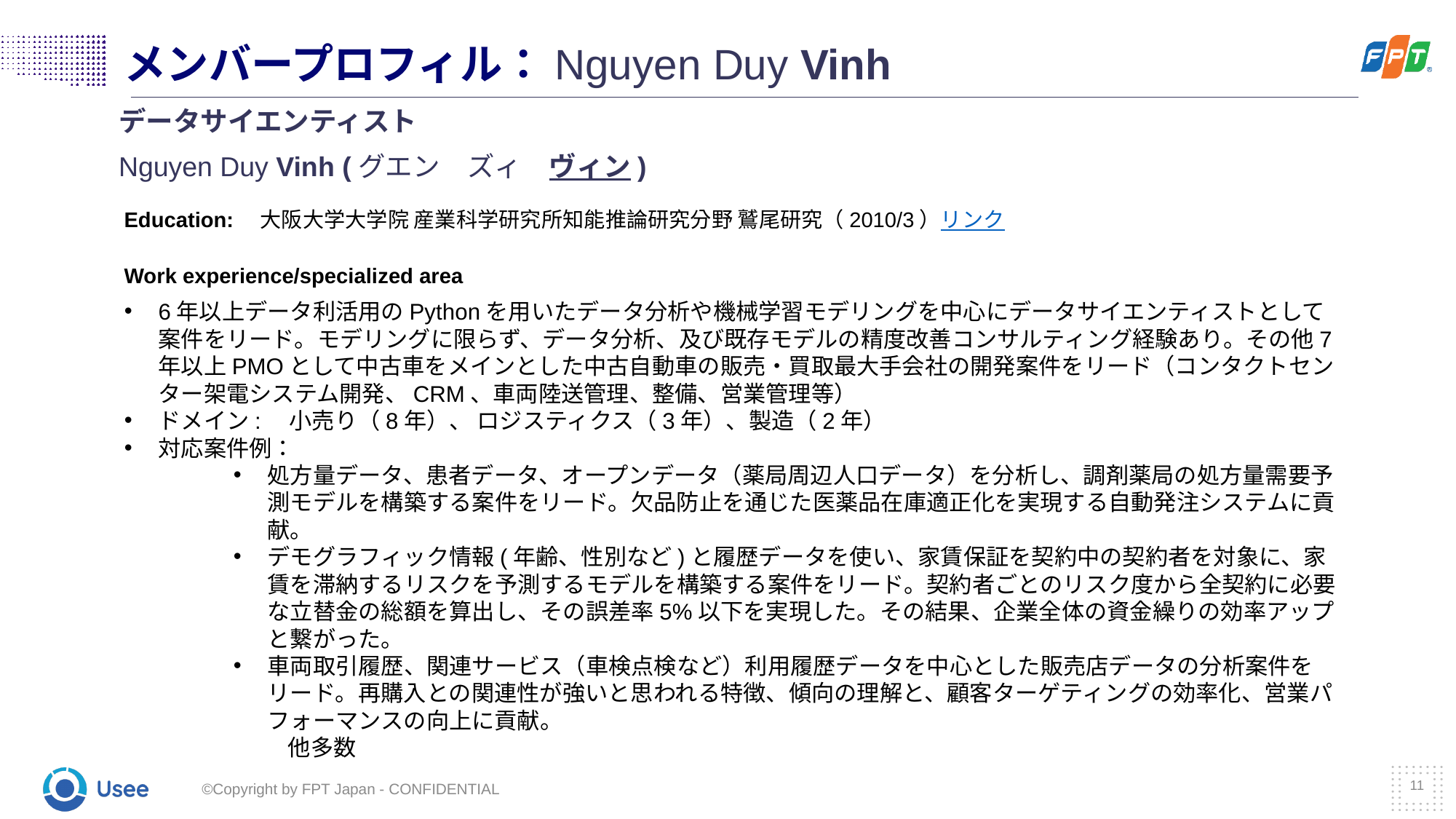

# メンバープロフィル：Nguyen Duy Vinh
データサイエンティスト
Nguyen Duy Vinh (グエン　ズィ　ヴィン)
Education:　大阪大学大学院 産業科学研究所知能推論研究分野 鷲尾研究（2010/3）リンク

Work experience/specialized area
6年以上データ利活用のPythonを用いたデータ分析や機械学習モデリングを中心にデータサイエンティストとして案件をリード。モデリングに限らず、データ分析、及び既存モデルの精度改善コンサルティング経験あり。その他7年以上PMOとして中古車をメインとした中古自動車の販売・買取最大手会社の開発案件をリード（コンタクトセンター架電システム開発、CRM、車両陸送管理、整備、営業管理等）
ドメイン:　小売り（8年）、 ロジスティクス（3年）、製造（2年）
対応案件例：
処方量データ、患者データ、オープンデータ（薬局周辺人口データ）を分析し、調剤薬局の処方量需要予測モデルを構築する案件をリード。欠品防止を通じた医薬品在庫適正化を実現する自動発注システムに貢献。
デモグラフィック情報(年齢、性別など)と履歴データを使い、家賃保証を契約中の契約者を対象に、家賃を滞納するリスクを予測するモデルを構築する案件をリード。契約者ごとのリスク度から全契約に必要な立替金の総額を算出し、その誤差率5%以下を実現した。その結果、企業全体の資金繰りの効率アップと繋がった。
車両取引履歴、関連サービス（車検点検など）利用履歴データを中心とした販売店データの分析案件をリード。再購入との関連性が強いと思われる特徴、傾向の理解と、顧客ターゲティングの効率化、営業パフォーマンスの向上に貢献。
	他多数
11
©Copyright by FPT Japan - CONFIDENTIAL